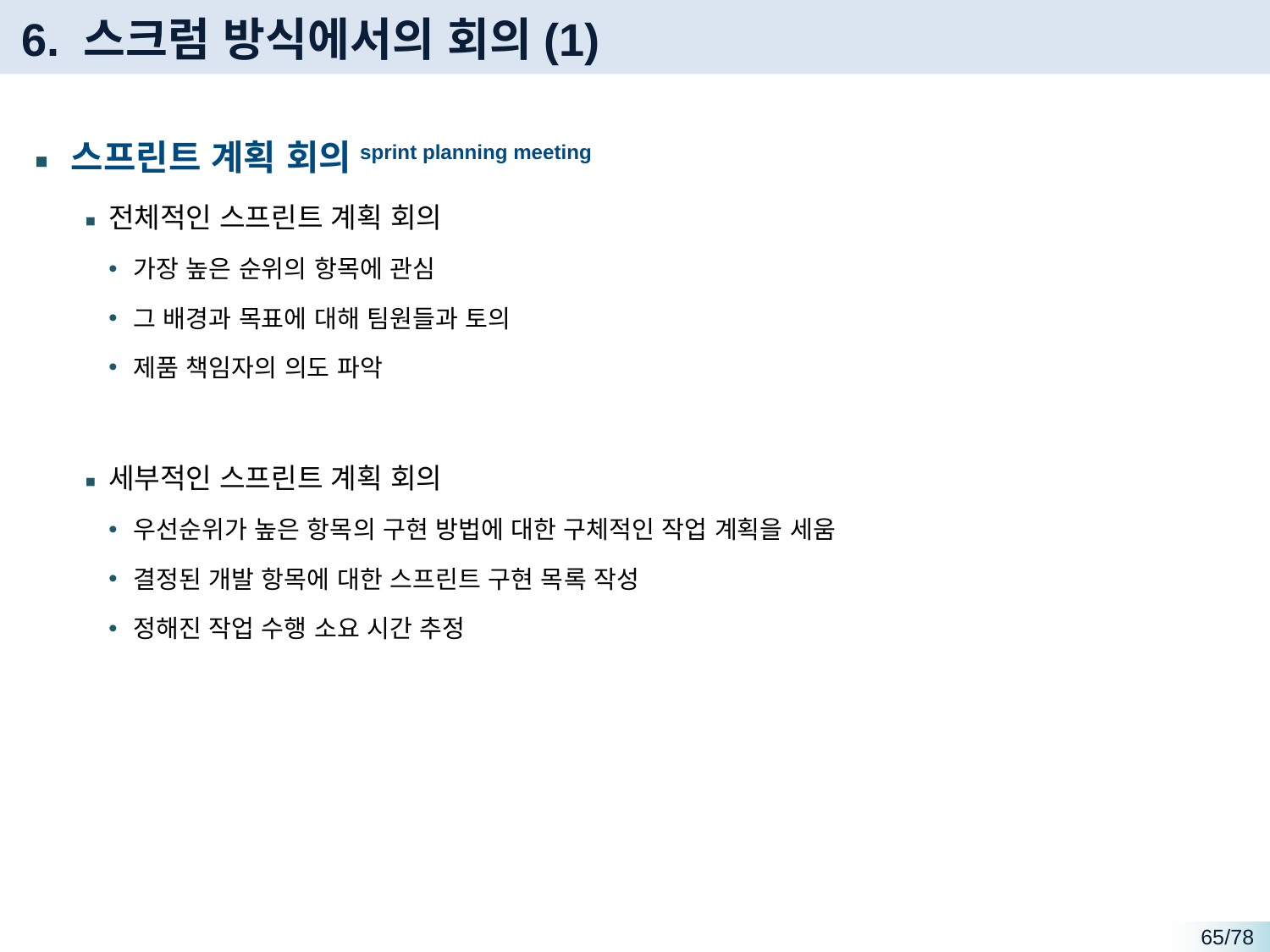

# 6. 스크럼 방식에서의 회의(1)
스프린트 계획 회의sprint planning meeting
전체적인 스프린트 계획 회의
가장 높은 순위의 항목에 관심
그 배경과 목표에 대해 팀원들과 토의
제품 책임자의 의도 파악

세부적인 스프린트 계획 회의
우선순위가 높은 항목의 구현 방법에 대한 구체적인 작업 계획을 세움
결정된 개발 항목에 대한 스프린트 구현 목록 작성
정해진 작업 수행 소요 시간 추정